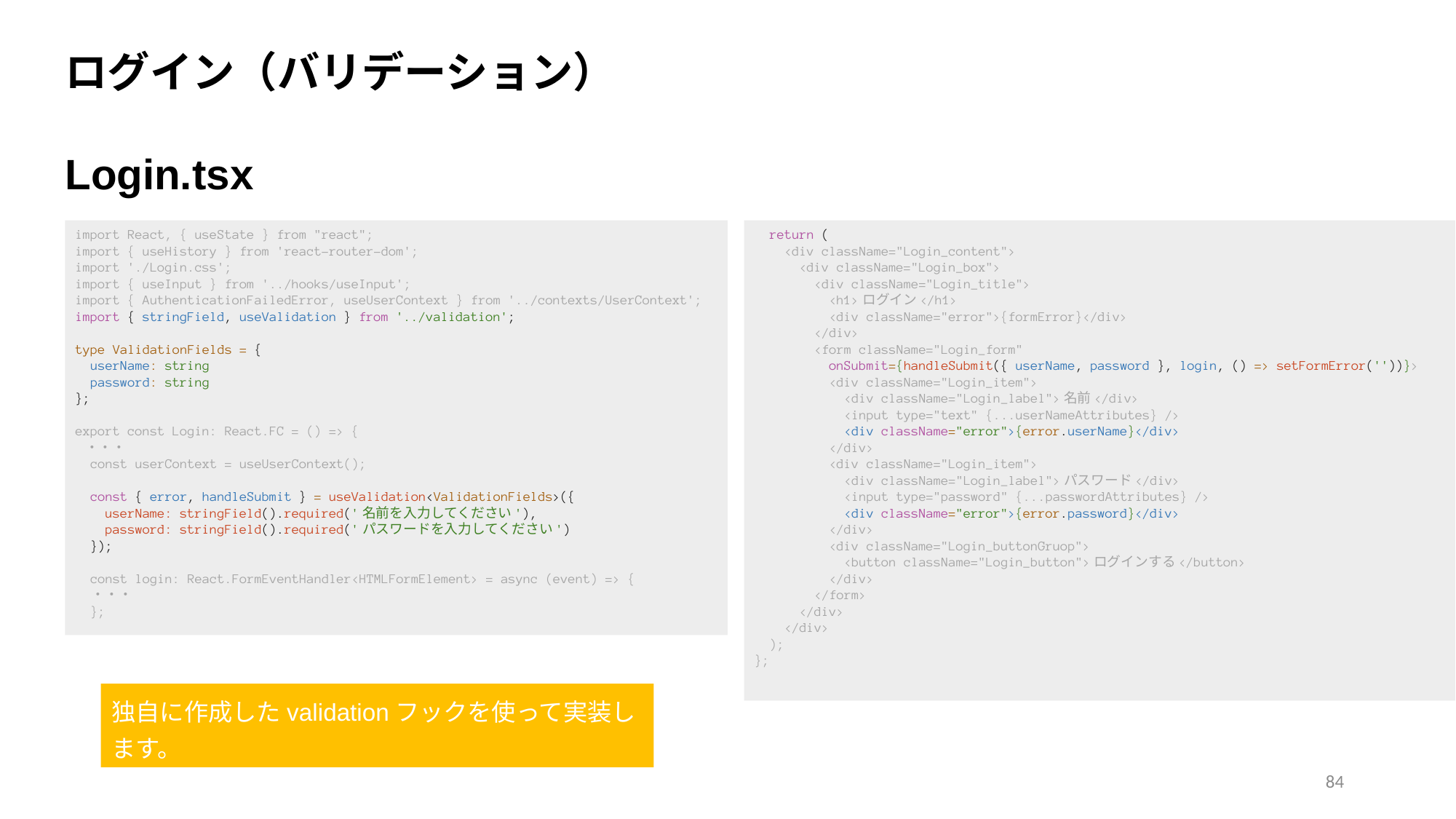

ログイン（バリデーション）

Login.tsx
import React, { useState } from "react";
import { useHistory } from 'react-router-dom';
import './Login.css';
import { useInput } from '../hooks/useInput';
import { AuthenticationFailedError, useUserContext } from '../contexts/UserContext';
import { stringField, useValidation } from '../validation';
type ValidationFields = {
  userName: string
  password: string
};
export const Login: React.FC = () => {
  ・・・
  const userContext = useUserContext();
  const { error, handleSubmit } = useValidation<ValidationFields>({
    userName: stringField().required('名前を入力してください'),
    password: stringField().required('パスワードを入力してください')
  });
  const login: React.FormEventHandler<HTMLFormElement> = async (event) => {
    ・・・
  };

  return (
    <div className="Login_content">
      <div className="Login_box">
        <div className="Login_title">
          <h1>ログイン</h1>
          <div className="error">{formError}</div>
        </div>
        <form className="Login_form"
          onSubmit={handleSubmit({ userName, password }, login, () => setFormError(''))}>
          <div className="Login_item">
            <div className="Login_label">名前</div>
            <input type="text" {...userNameAttributes} />
            <div className="error">{error.userName}</div>
          </div>
          <div className="Login_item">
            <div className="Login_label">パスワード</div>
            <input type="password" {...passwordAttributes} />
            <div className="error">{error.password}</div>
          </div>
          <div className="Login_buttonGruop">
            <button className="Login_button">ログインする</button>
          </div>
        </form>
      </div>
    </div>
  );
};

独自に作成したvalidationフックを使って実装します。
84